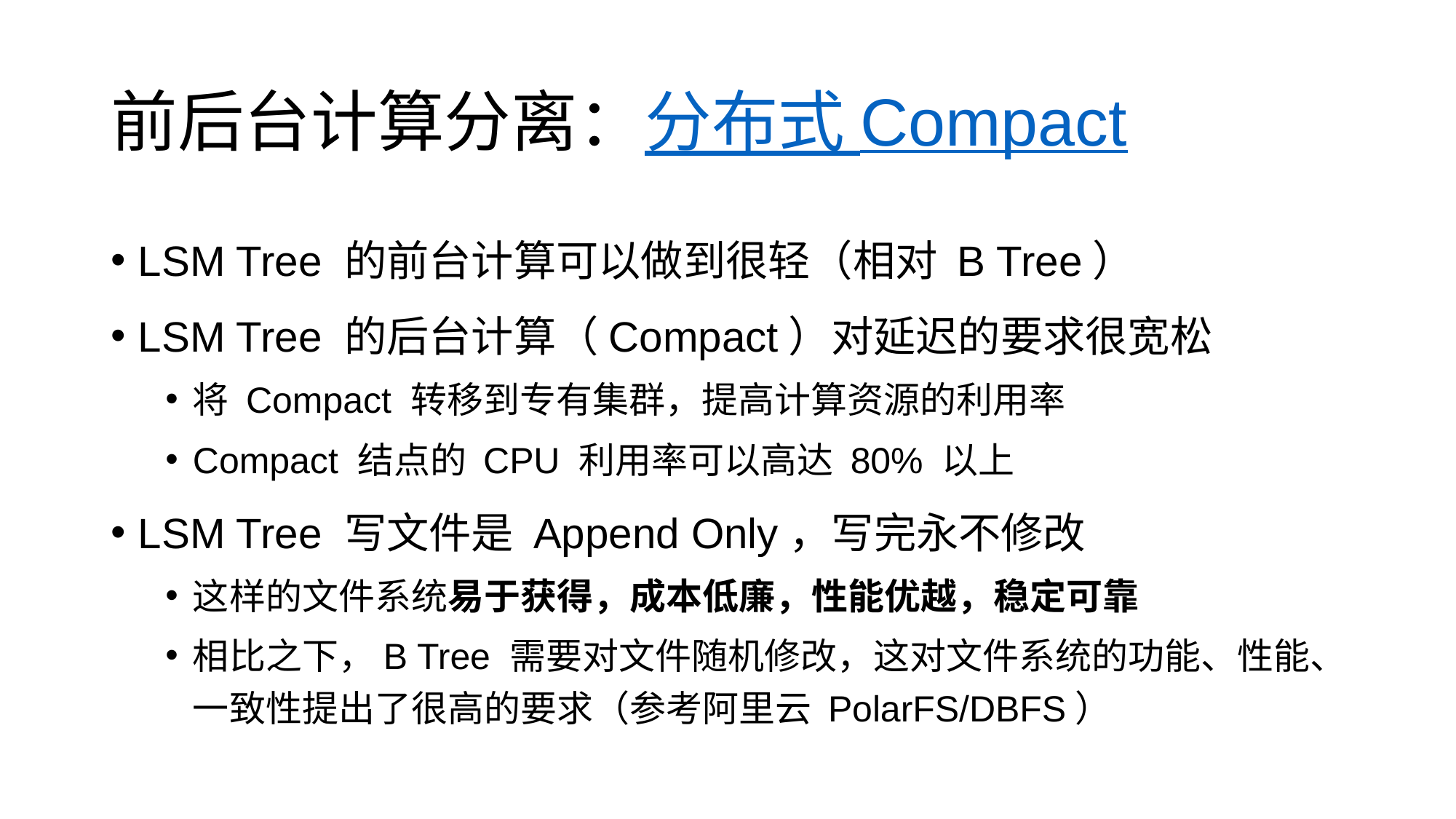

# 前后台计算分离：分布式 Compact
LSM Tree 的前台计算可以做到很轻（相对 B Tree）
LSM Tree 的后台计算（Compact）对延迟的要求很宽松
将 Compact 转移到专有集群，提高计算资源的利用率
Compact 结点的 CPU 利用率可以高达 80% 以上
LSM Tree 写文件是 Append Only，写完永不修改
这样的文件系统易于获得，成本低廉，性能优越，稳定可靠
相比之下，B Tree 需要对文件随机修改，这对文件系统的功能、性能、一致性提出了很高的要求（参考阿里云 PolarFS/DBFS）